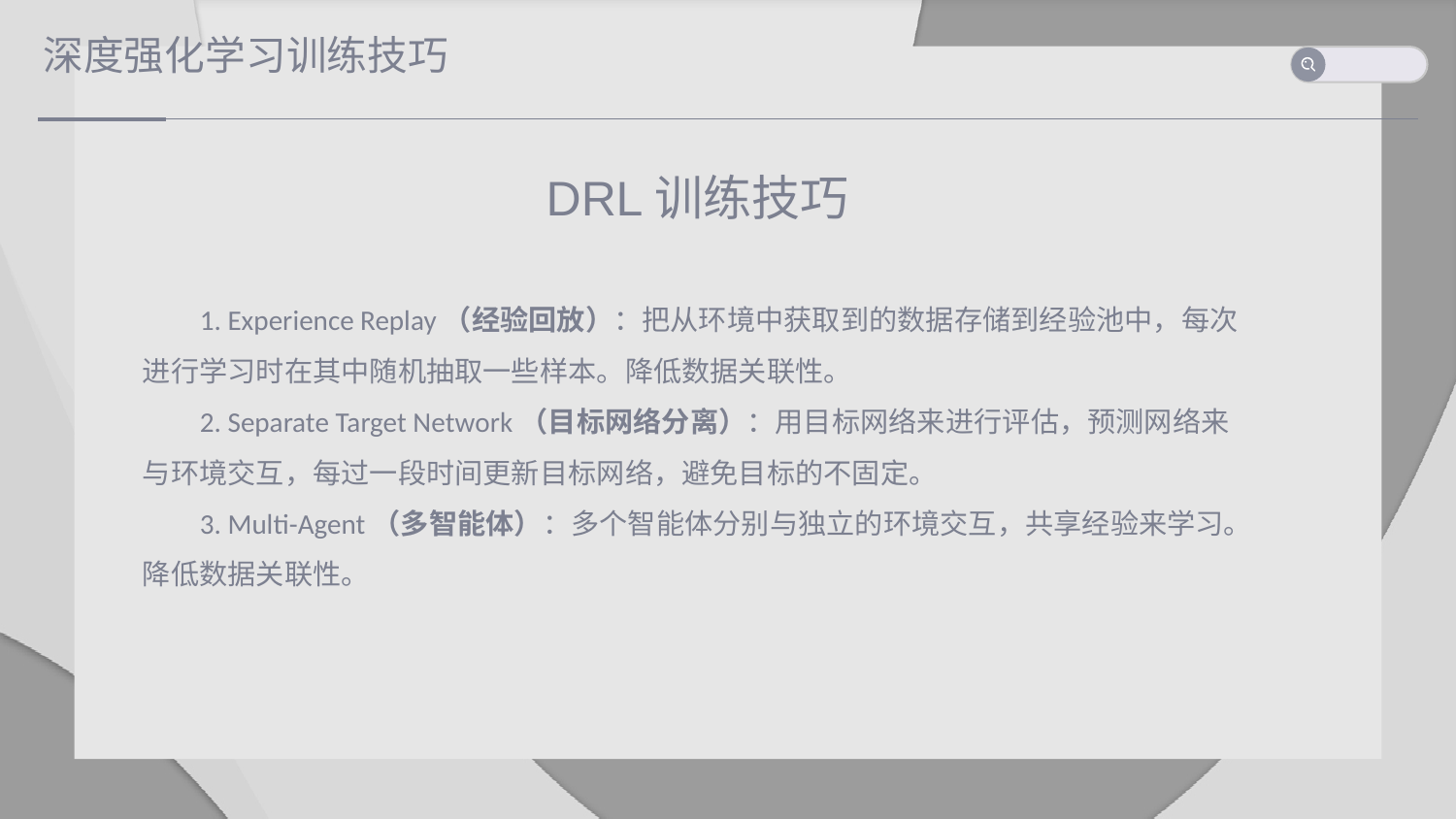

深度强化学习训练技巧
DRL训练技巧
1. Experience Replay（经验回放）：把从环境中获取到的数据存储到经验池中，每次进行学习时在其中随机抽取一些样本。降低数据关联性。
2. Separate Target Network（目标网络分离）：用目标网络来进行评估，预测网络来与环境交互，每过一段时间更新目标网络，避免目标的不固定。
3. Multi-Agent（多智能体）：多个智能体分别与独立的环境交互，共享经验来学习。降低数据关联性。